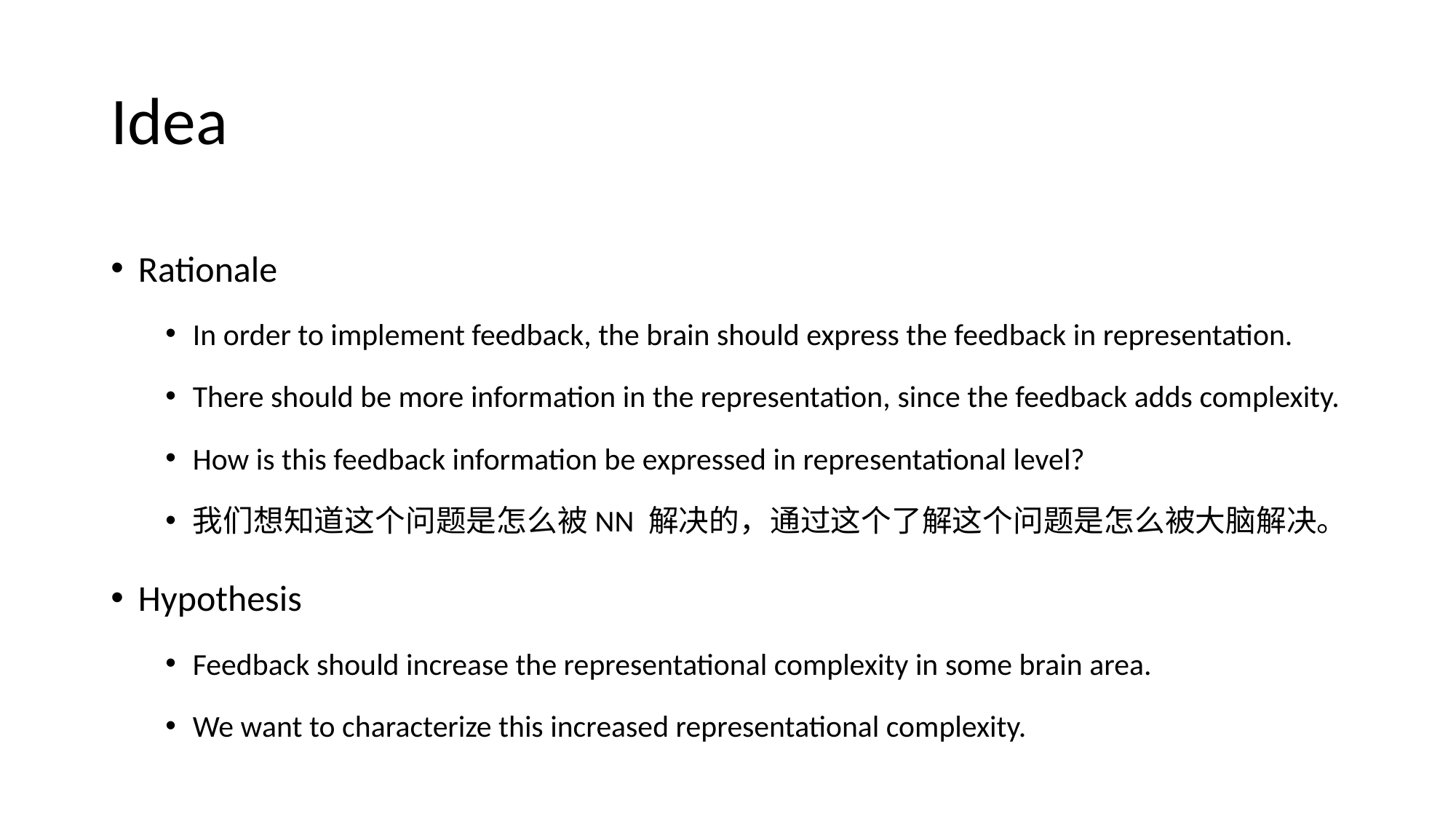

# Idea
Rationale
In order to implement feedback, the brain should express the feedback in representation.
There should be more information in the representation, since the feedback adds complexity.
How is this feedback information be expressed in representational level?
我们想知道这个问题是怎么被NN 解决的，通过这个了解这个问题是怎么被大脑解决。
Hypothesis
Feedback should increase the representational complexity in some brain area.
We want to characterize this increased representational complexity.